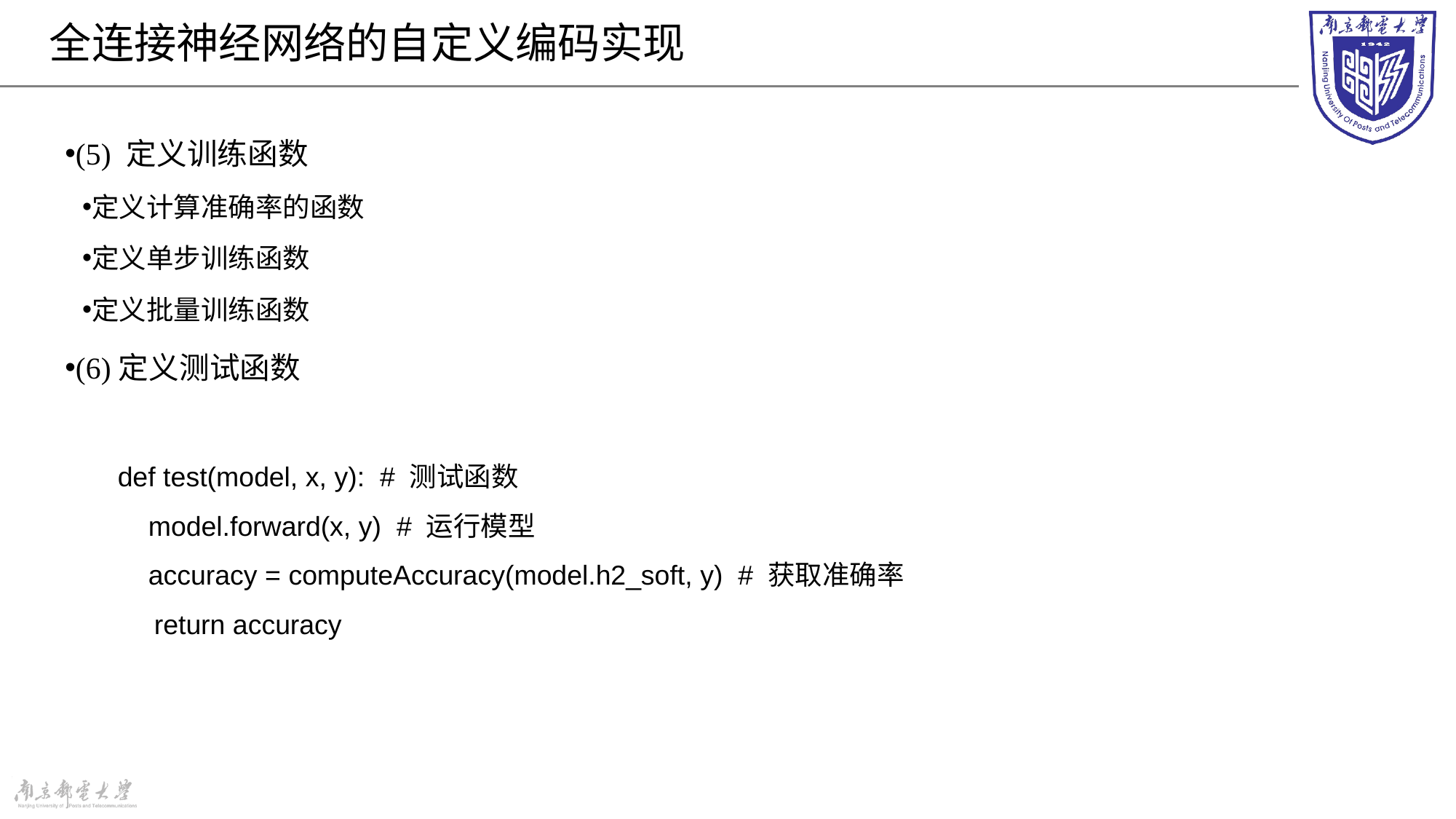

# 全连接神经网络的自定义编码实现
(5) 定义训练函数
定义计算准确率的函数
定义单步训练函数
定义批量训练函数
(6)定义测试函数

def test(model, x, y):  # 测试函数
    model.forward(x, y)  # 运行模型
    accuracy = computeAccuracy(model.h2_soft, y)  # 获取准确率
return accuracy